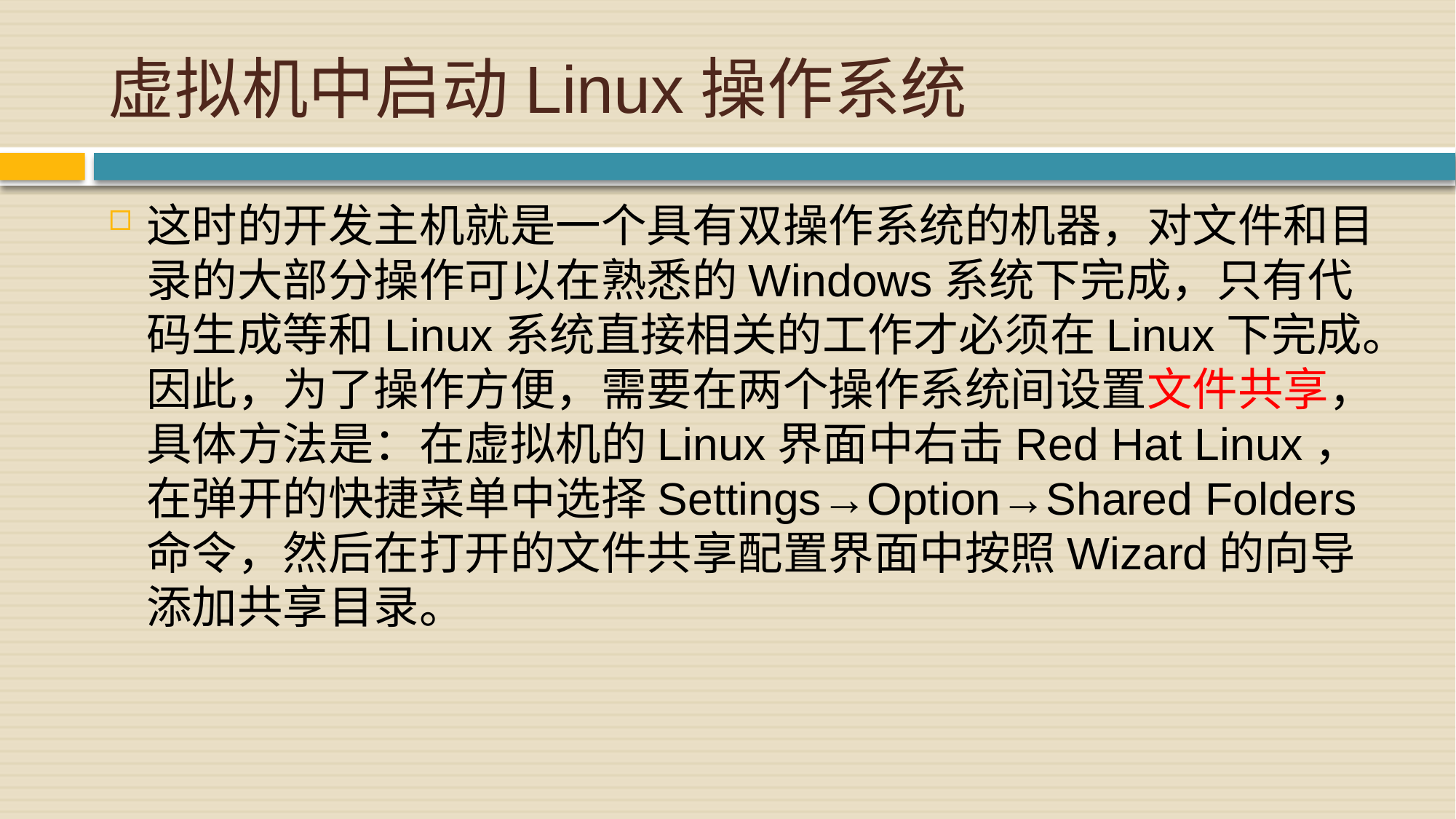

# 虚拟机中启动Linux操作系统
这时的开发主机就是一个具有双操作系统的机器，对文件和目录的大部分操作可以在熟悉的Windows系统下完成，只有代码生成等和Linux系统直接相关的工作才必须在Linux下完成。因此，为了操作方便，需要在两个操作系统间设置文件共享，具体方法是：在虚拟机的Linux界面中右击Red Hat Linux，在弹开的快捷菜单中选择Settings→Option→Shared Folders命令，然后在打开的文件共享配置界面中按照Wizard的向导添加共享目录。